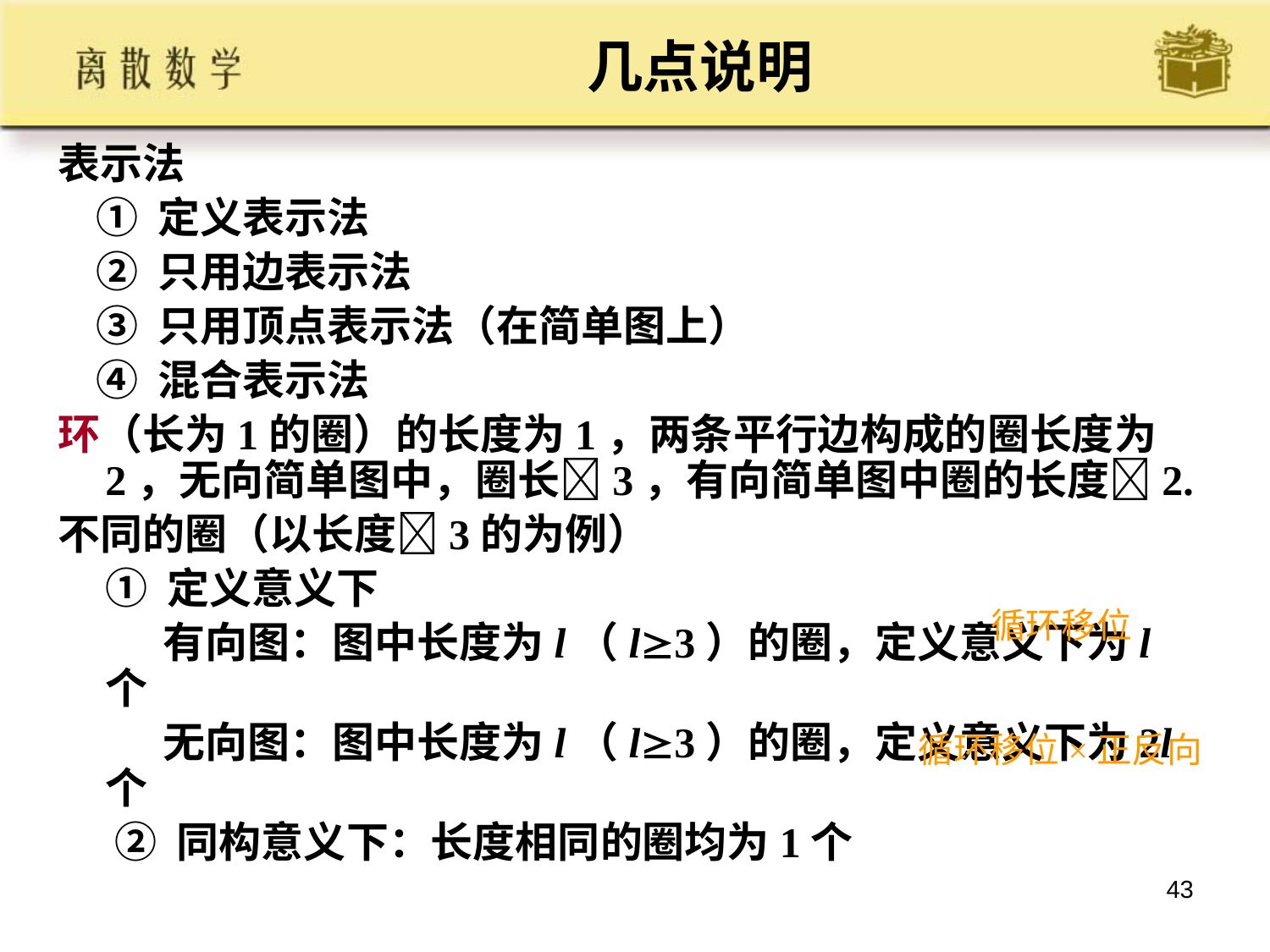

# 几点说明
表示法
    ① 定义表示法
    ② 只用边表示法
    ③ 只用顶点表示法（在简单图上）
    ④ 混合表示法
环（长为1的圈）的长度为1，两条平行边构成的圈长度为2，无向简单图中，圈长≥3，有向简单图中圈的长度≥2.
不同的圈（以长度≥3的为例）
     ① 定义意义下
          有向图：图中长度为l（l≥3）的圈，定义意义下为l个
          无向图：图中长度为l（l≥3）的圈，定义意义下为2l个
      ② 同构意义下：长度相同的圈均为1个
循环移位
循环移位×正反向
43